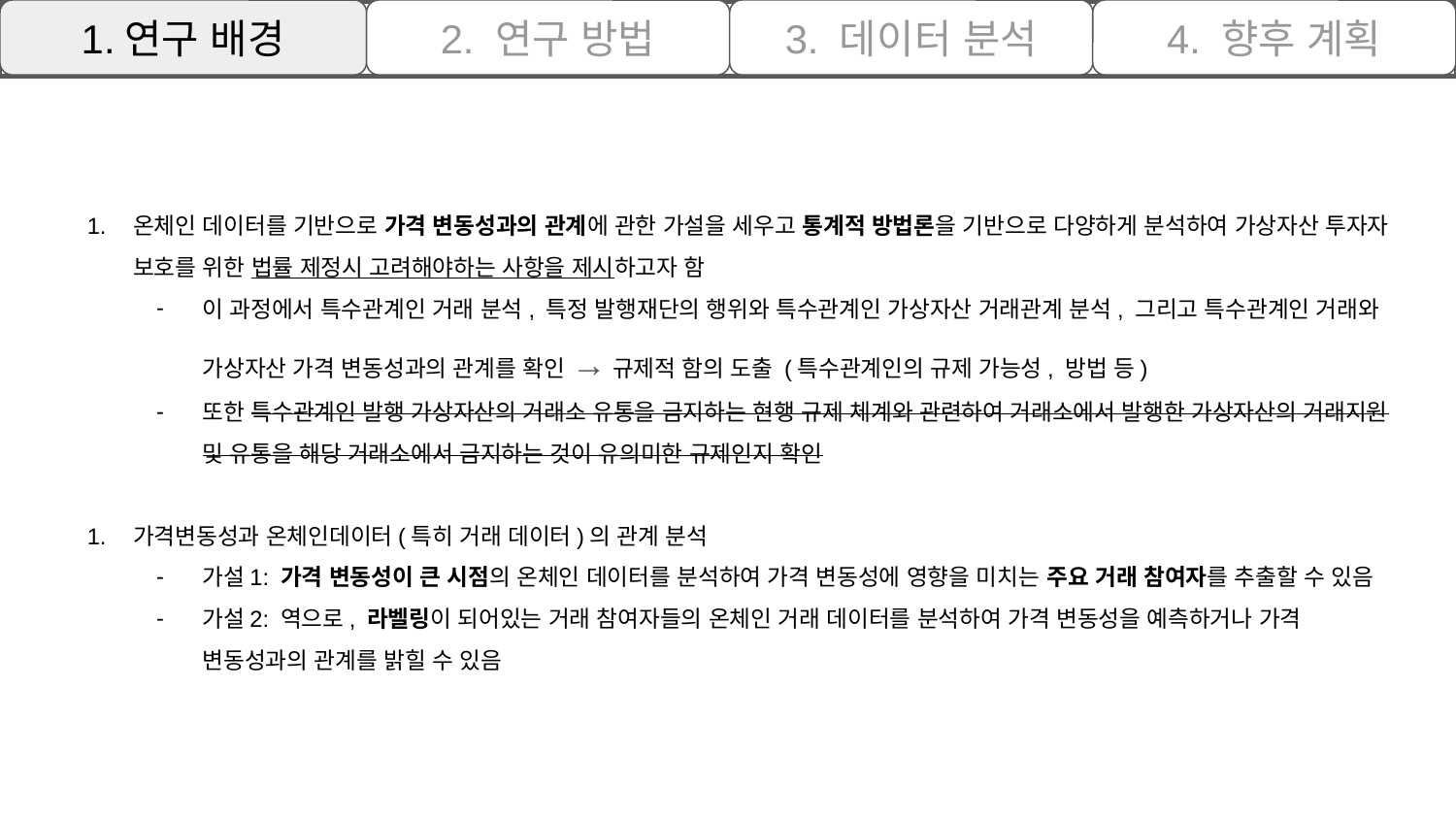

1.연구 배경
2. 연구 방법
3. 데이터 분석
4. 향후 계획

온체인 데이터를 기반으로 가격 변동성과의 관계에 관한 가설을 세우고 통계적 방법론을 기반으로 다양하게 분석하여 가상자산 투자자 보호를 위한 법률 제정시 고려해야하는 사항을 제시하고자 함
이 과정에서 특수관계인 거래 분석, 특정 발행재단의 행위와 특수관계인 가상자산 거래관계 분석, 그리고 특수관계인 거래와 가상자산 가격 변동성과의 관계를 확인 → 규제적 함의 도출 (특수관계인의 규제 가능성, 방법 등)
또한 특수관계인 발행 가상자산의 거래소 유통을 금지하는 현행 규제 체계와 관련하여 거래소에서 발행한 가상자산의 거래지원 및 유통을 해당 거래소에서 금지하는 것이 유의미한 규제인지 확인

가격변동성과 온체인데이터(특히 거래 데이터)의 관계 분석
가설1: 가격 변동성이 큰 시점의 온체인 데이터를 분석하여 가격 변동성에 영향을 미치는 주요 거래 참여자를 추출할 수 있음
가설2: 역으로, 라벨링이 되어있는 거래 참여자들의 온체인 거래 데이터를 분석하여 가격 변동성을 예측하거나 가격 변동성과의 관계를 밝힐 수 있음